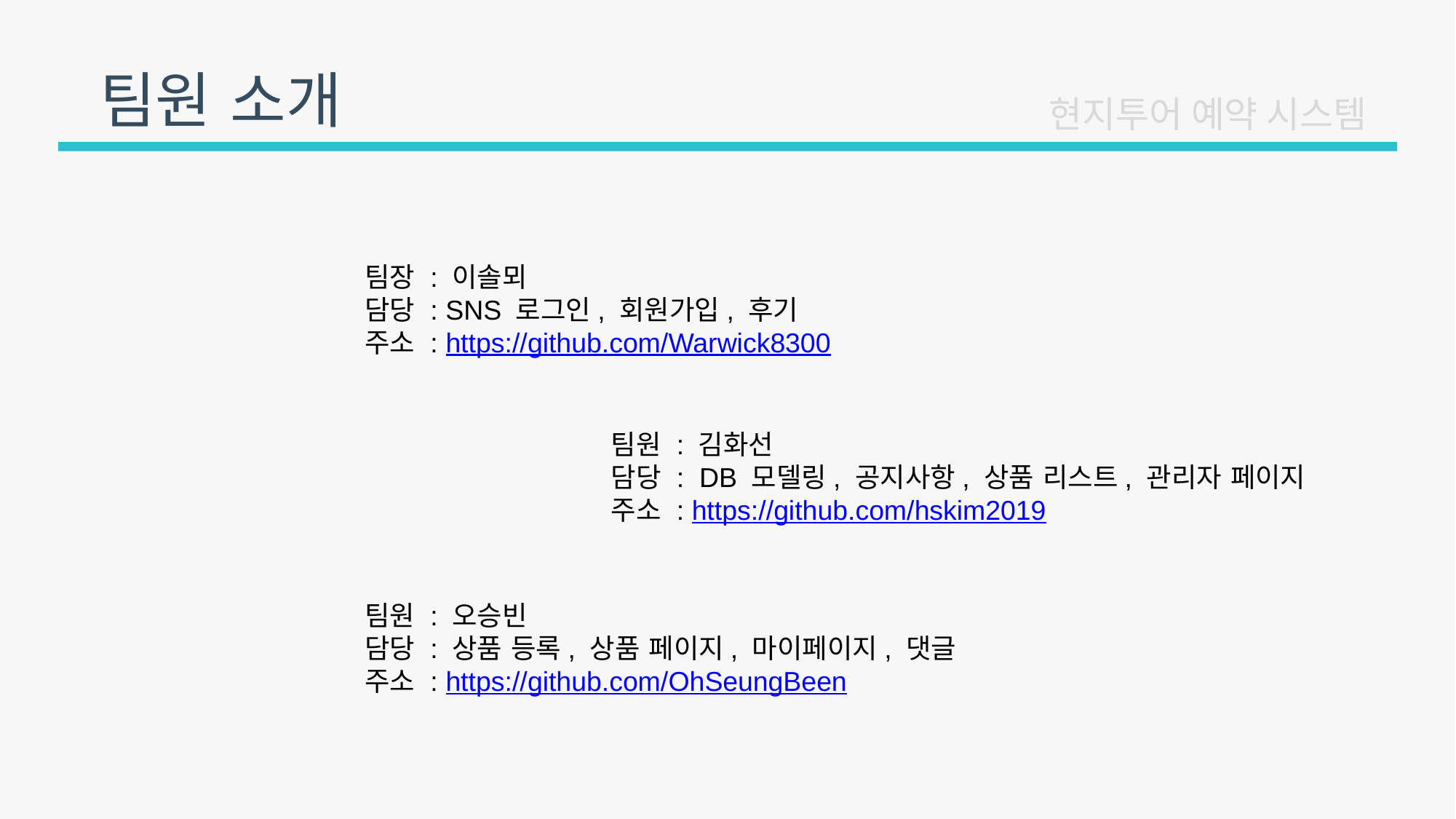

팀원 소개
현지투어 예약 시스템

팀장 : 이솔뫼
담당 : SNS 로그인, 회원가입, 후기
주소 : https://github.com/Warwick8300
팀원 : 김화선
담당 :  DB 모델링, 공지사항, 상품 리스트, 관리자 페이지
주소 : https://github.com/hskim2019
팀원 : 오승빈
담당 : 상품 등록, 상품 페이지, 마이페이지, 댓글
주소 : https://github.com/OhSeungBeen